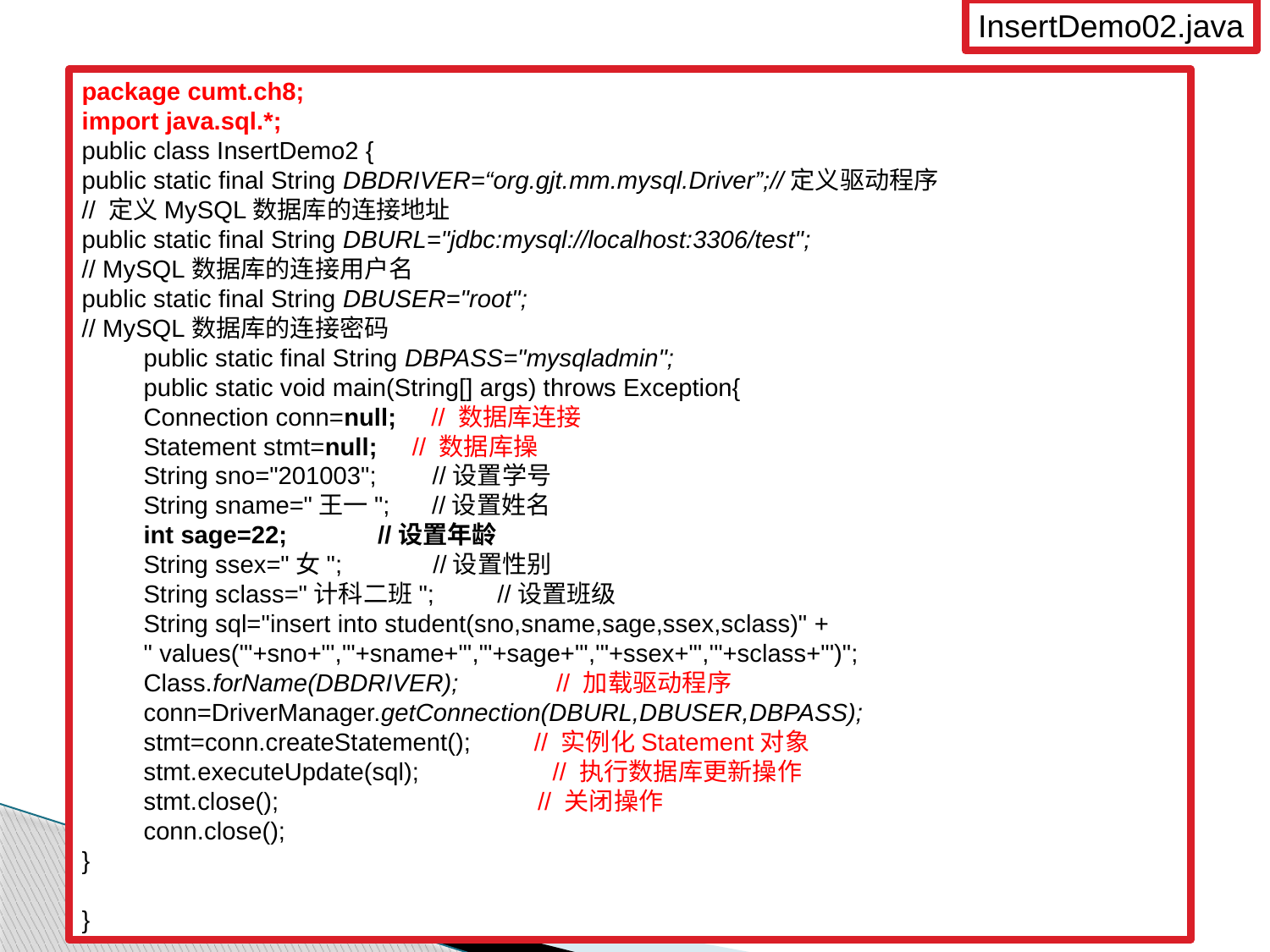

InsertDemo02.java
package cumt.ch8;
import java.sql.*;
public class InsertDemo2 {
public static final String DBDRIVER=“org.gjt.mm.mysql.Driver”;//定义驱动程序
// 定义MySQL数据库的连接地址
public static final String DBURL="jdbc:mysql://localhost:3306/test";
// MySQL数据库的连接用户名
public static final String DBUSER="root";
// MySQL数据库的连接密码
public static final String DBPASS="mysqladmin";
public static void main(String[] args) throws Exception{
Connection conn=null;     // 数据库连接
Statement stmt=null;     // 数据库操
String sno="201003";        //设置学号
String sname="王一";      //设置姓名
int sage=22;             //设置年龄
String ssex="女";             //设置性别
String sclass="计科二班";         //设置班级
String sql="insert into student(sno,sname,sage,ssex,sclass)" +
" values('"+sno+"','"+sname+"','"+sage+"','"+ssex+"','"+sclass+"')"; Class.forName(DBDRIVER);              // 加载驱动程序
conn=DriverManager.getConnection(DBURL,DBUSER,DBPASS);
stmt=conn.createStatement();         // 实例化Statement对象
stmt.executeUpdate(sql);                   // 执行数据库更新操作
stmt.close();                                     // 关闭操作
conn.close();
}

}